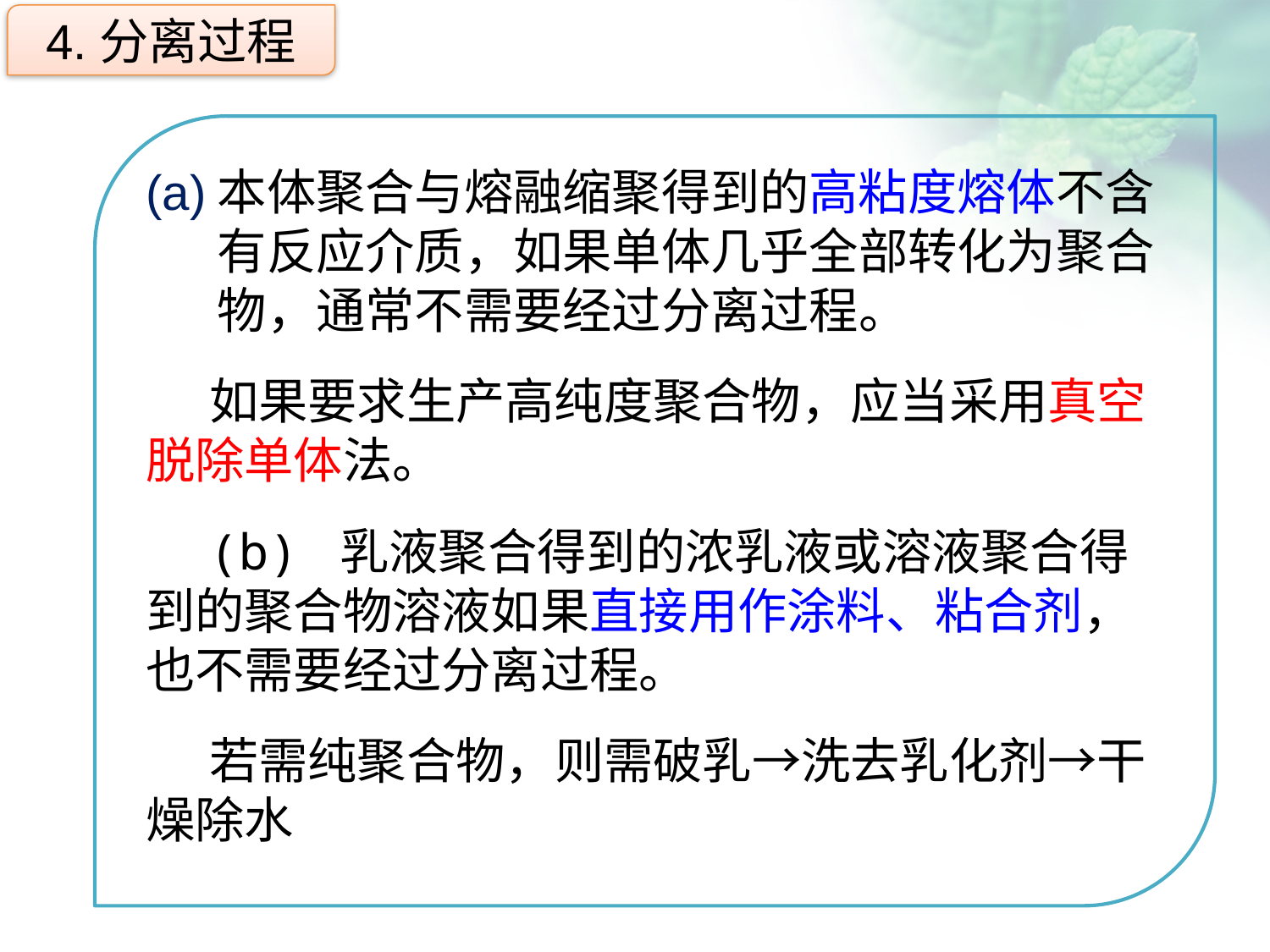

4.分离过程
本体聚合与熔融缩聚得到的高粘度熔体不含有反应介质，如果单体几乎全部转化为聚合物，通常不需要经过分离过程。
如果要求生产高纯度聚合物，应当采用真空脱除单体法。
(b) 乳液聚合得到的浓乳液或溶液聚合得到的聚合物溶液如果直接用作涂料、粘合剂，也不需要经过分离过程。
若需纯聚合物，则需破乳→洗去乳化剂→干燥除水
点击添加文本
点击添加文本
点击添加文本
点击添加文本